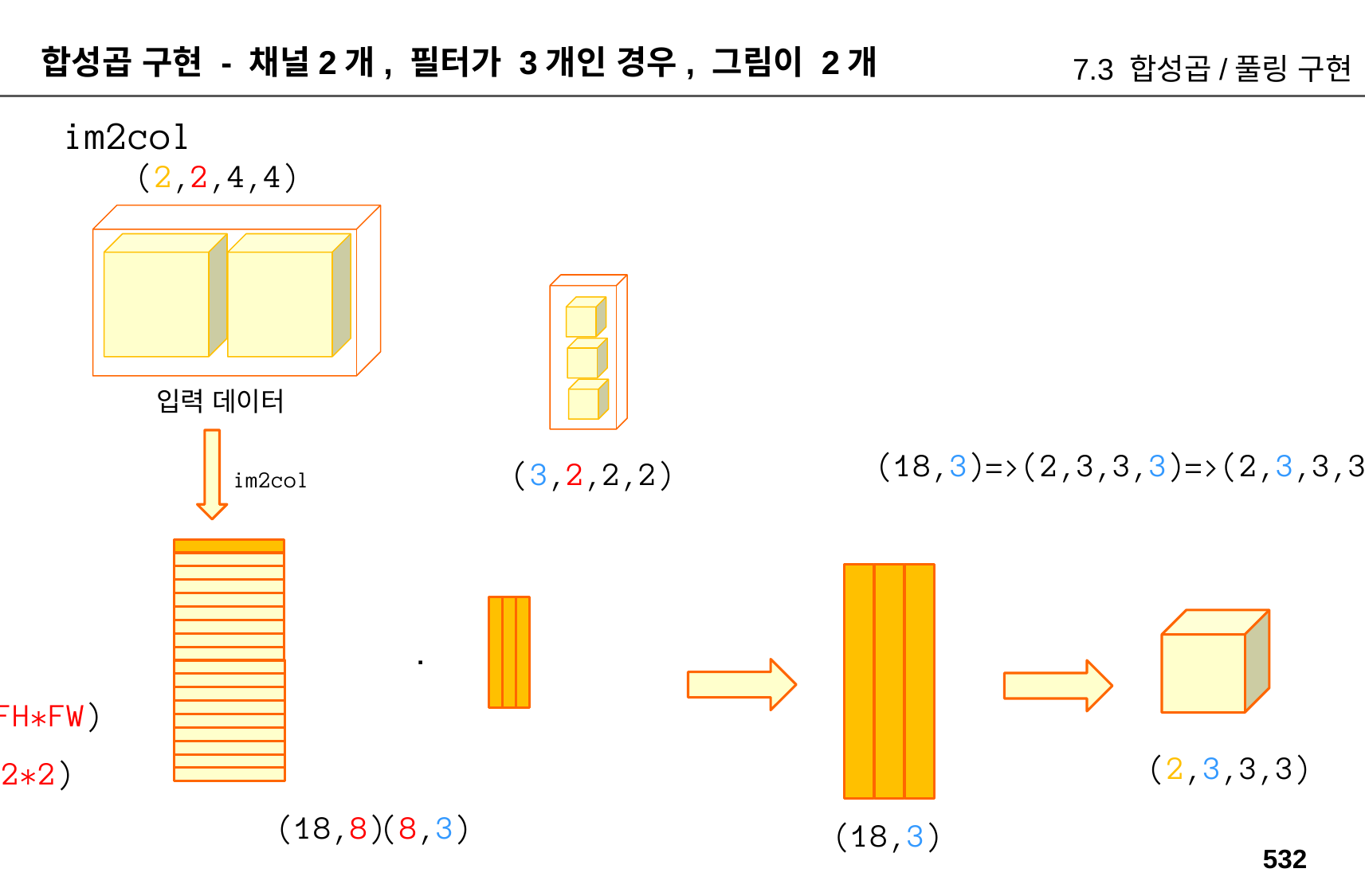

합성곱 구현 - 채널2개, 필터가 3개인 경우, 그림이 2개
7.3 합성곱/풀링 구현
im2col
(2,2,4,4)

입력 데이터

(18,3)=>(2,3,3,3)=>(2,3,3,3)
(3,2,2,2)
im2col

.

(N*OH*OW,C*FH*FW)

(2,3,3,3)

(2*3*3,2*2*2)

(18,8)
(8,3)
(18,3)